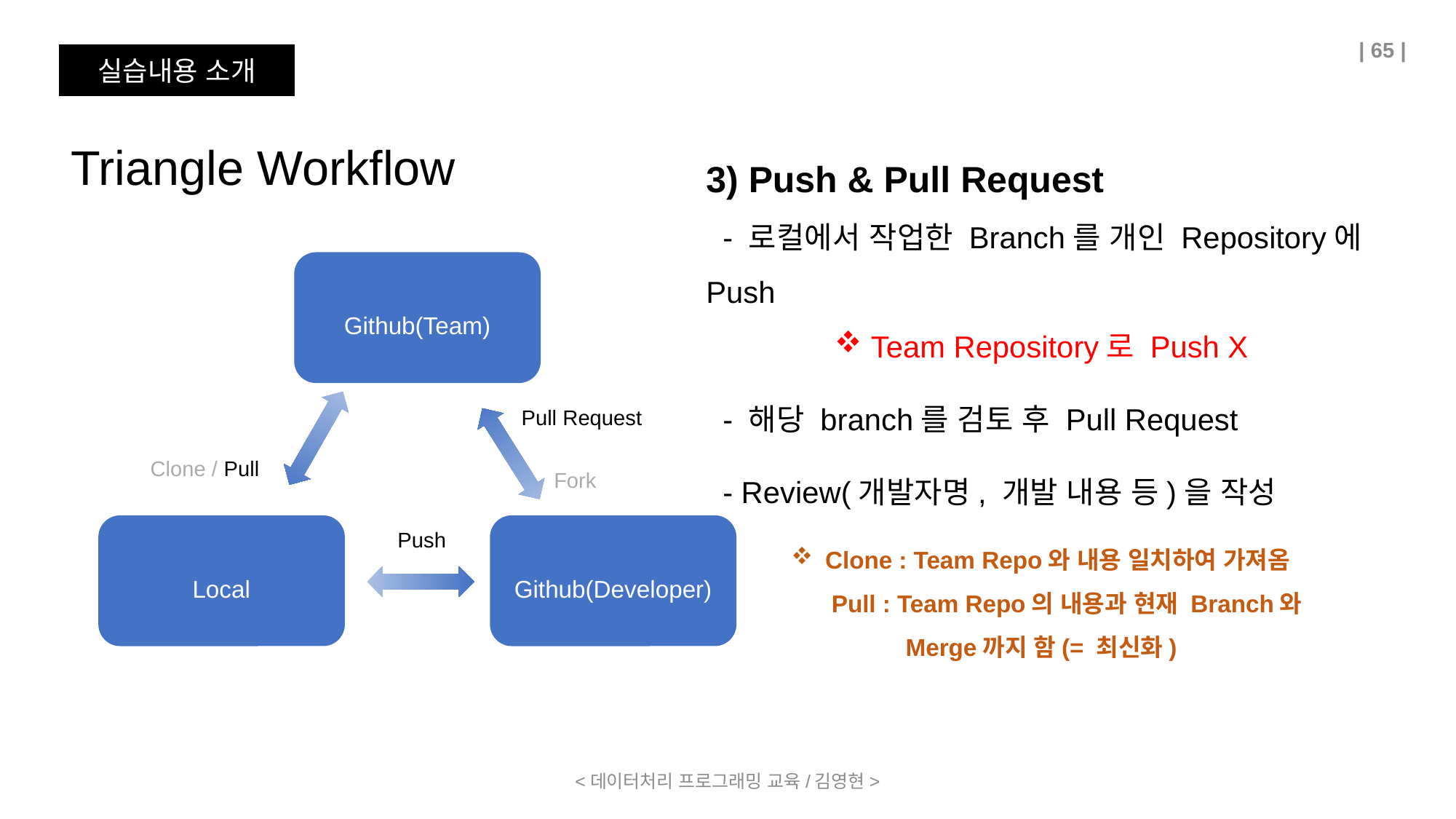

| 65 |
실습내용 소개
Triangle Workflow
3) Push & Pull Request
  - 로컬에서 작업한 Branch를 개인 Repository에 Push
 Team Repository로 Push X
  - 해당 branch를 검토 후 Pull Request
  - Review(개발자명, 개발 내용 등)을 작성
Github(Team)
Pull Request

Clone / Pull
Fork
Clone : Team Repo와 내용 일치하여 가져옴
      Pull : Team Repo의 내용과 현재 Branch와
                 Merge까지 함(= 최신화)
Local
Github(Developer)
Push

<데이터처리 프로그래밍 교육/김영현>